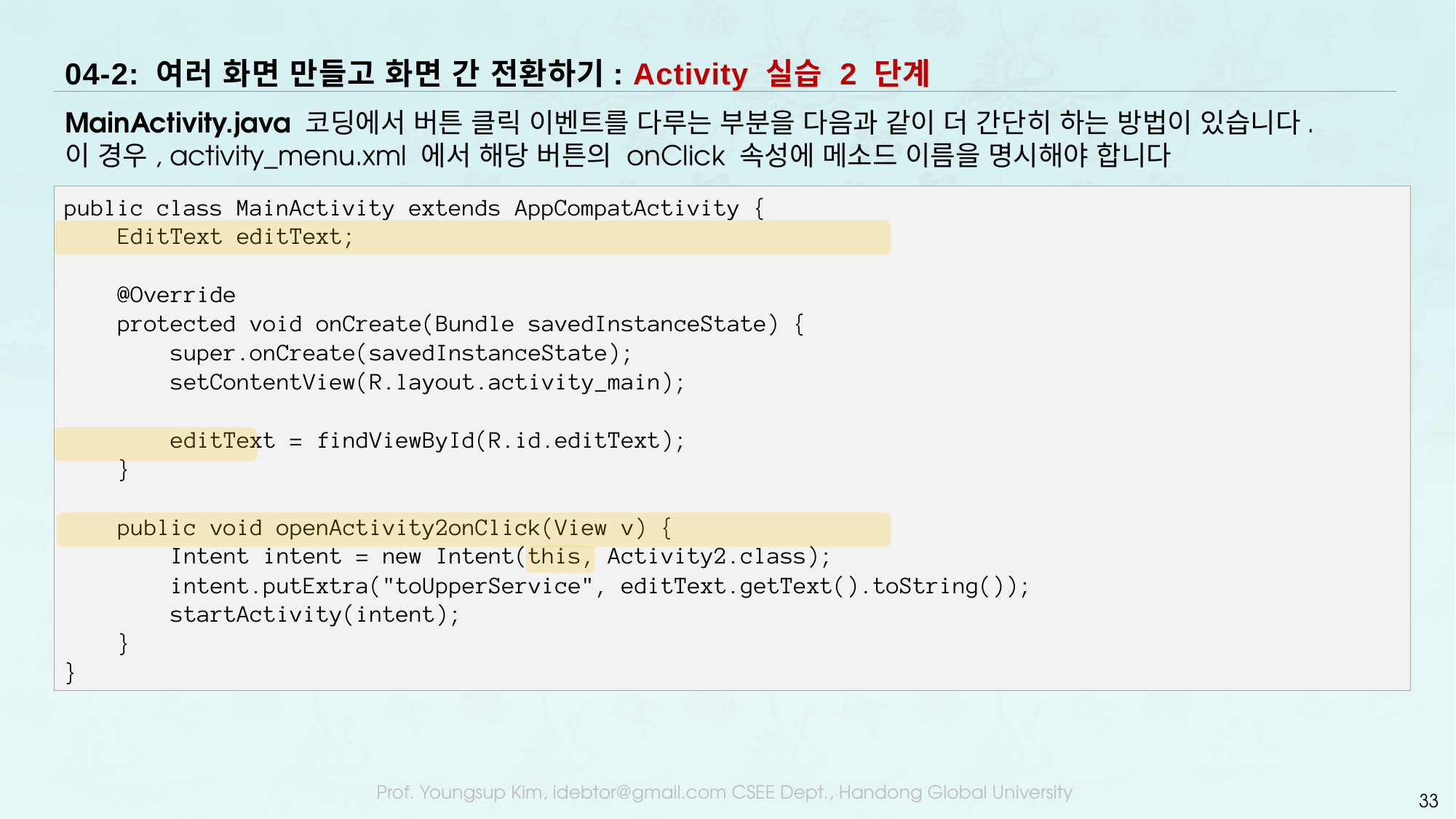

# 04-2: 여러 화면 만들고 화면 간 전환하기: Activity 실습 2 단계
MainActivity.java 코딩에서 버튼 클릭 이벤트를 다루는 부분을 다음과 같이 더 간단히 하는 방법이 있습니다.
이 경우, activity_menu.xml 에서 해당 버튼의 onClick 속성에 메소드 이름을 명시해야 합니다

public class MainActivity extends AppCompatActivity {
    EditText editText;

    @Override
    protected void onCreate(Bundle savedInstanceState) {
        super.onCreate(savedInstanceState);
        setContentView(R.layout.activity_main);

        editText = findViewById(R.id.editText);
    }

    public void openActivity2onClick(View v) {
        Intent intent = new Intent(this, Activity2.class);
        intent.putExtra("toUpperService", editText.getText().toString());
        startActivity(intent);
    }
}

33